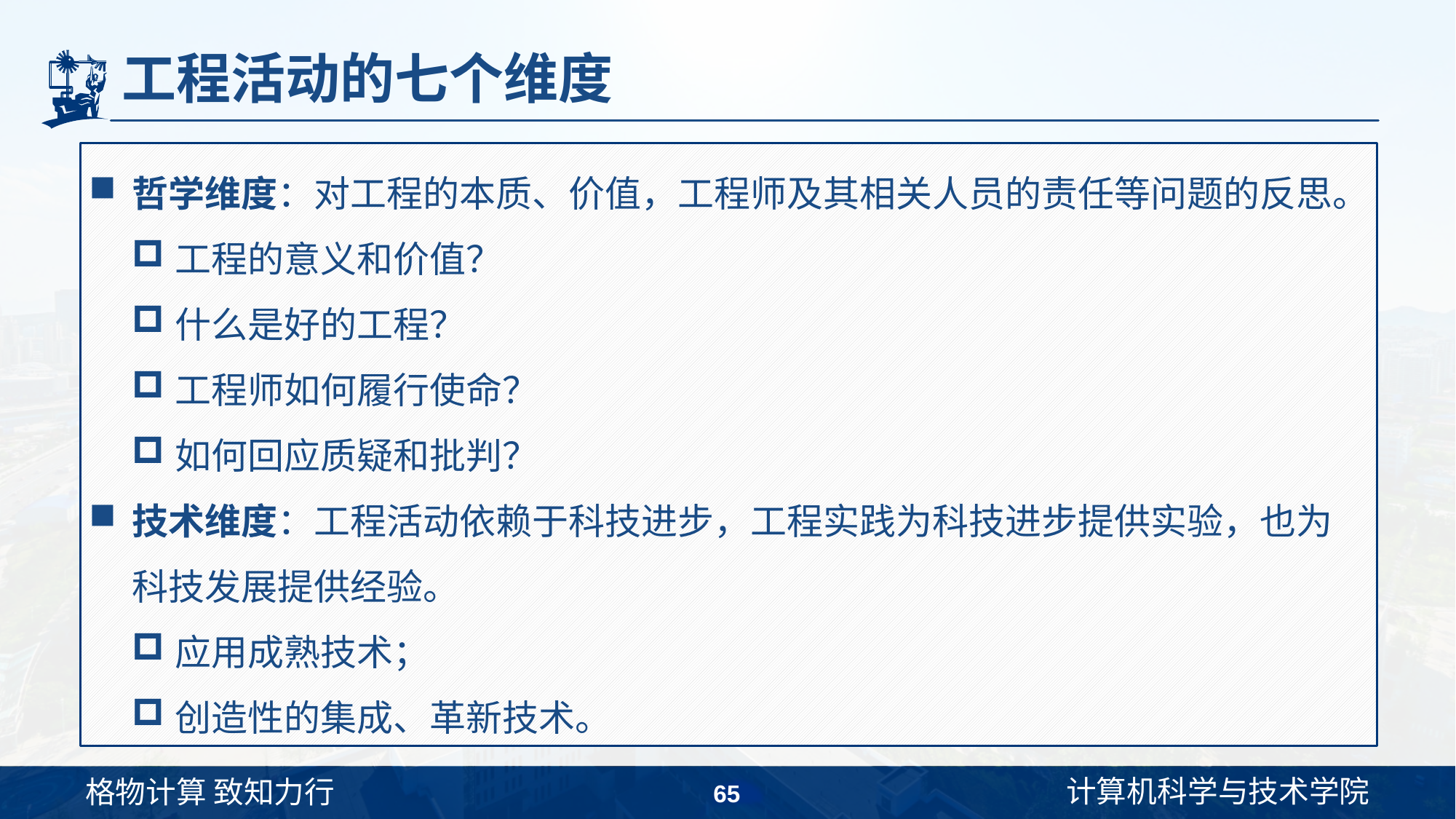

# 工程活动的七个维度
哲学维度：对工程的本质、价值，工程师及其相关人员的责任等问题的反思。
工程的意义和价值？
什么是好的工程？
工程师如何履行使命？
如何回应质疑和批判？
技术维度：工程活动依赖于科技进步，工程实践为科技进步提供实验，也为科技发展提供经验。
应用成熟技术；
创造性的集成、革新技术。
65